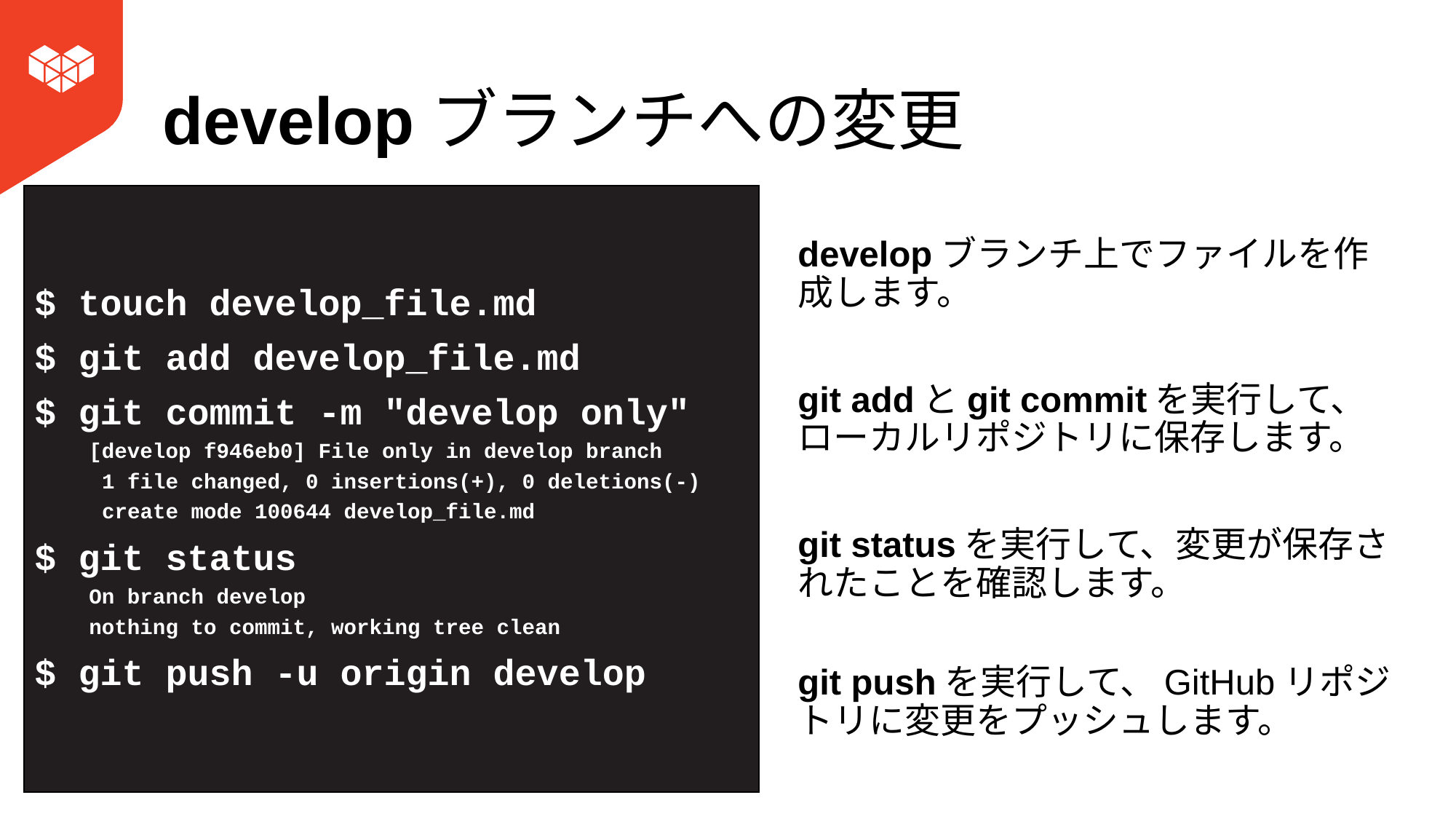

# developブランチへの変更
$ touch develop_file.md
$ git add develop_file.md
$ git commit -m "develop only"
[develop f946eb0] File only in develop branch
 1 file changed, 0 insertions(+), 0 deletions(-)
 create mode 100644 develop_file.md
$ git status
On branch develop
nothing to commit, working tree clean
$ git push -u origin develop
developブランチ上でファイルを作成します。

git addとgit commitを実行して、ローカルリポジトリに保存します。

git statusを実行して、変更が保存されたことを確認します。

git pushを実行して、GitHubリポジトリに変更をプッシュします。